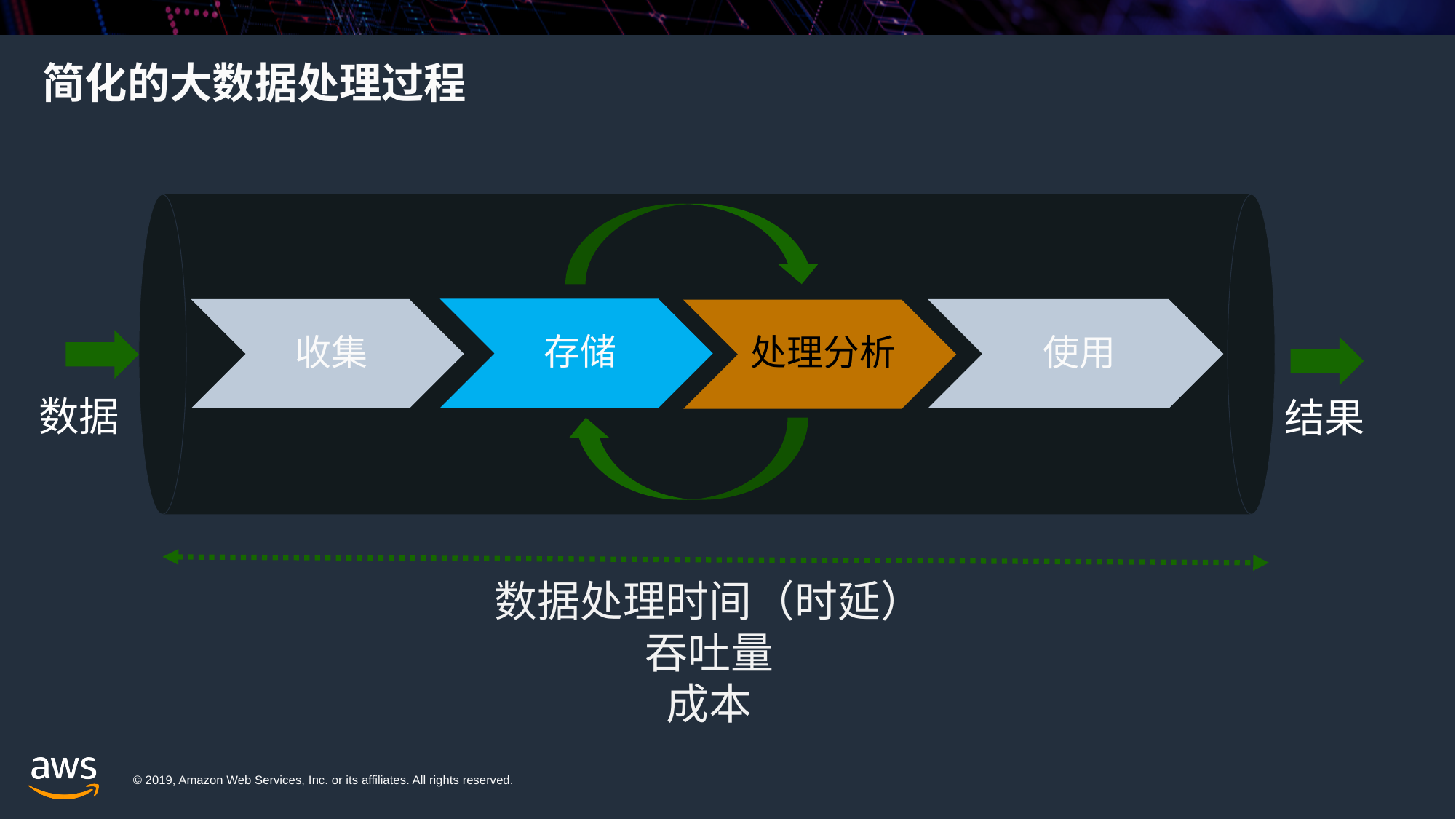

# 简化的大数据处理过程
收集
存储
处理分析
使用

数据
结果
数据处理时间（时延）
吞吐量
成本